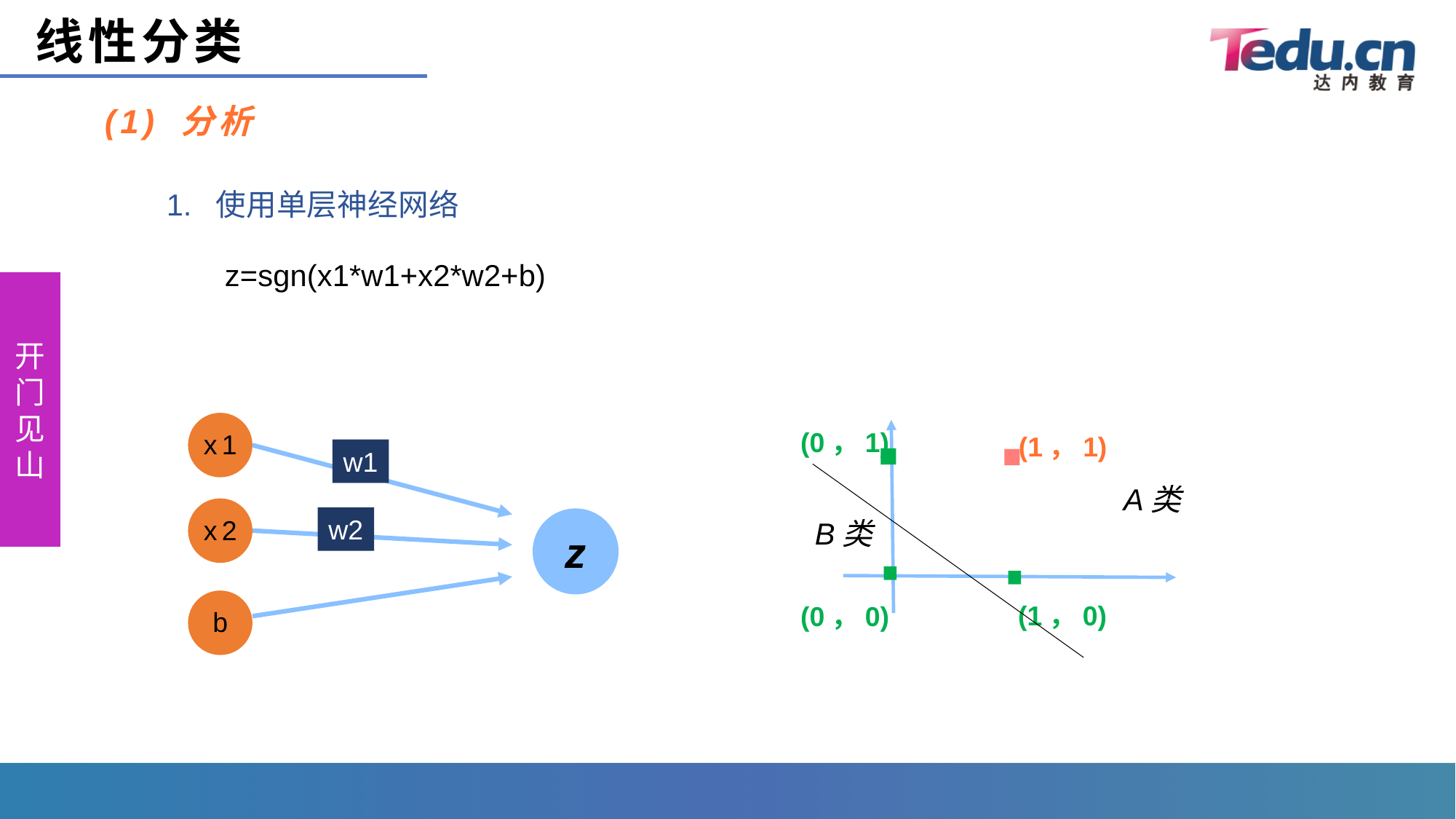

# 线性分类
(1) 分析
1.  使用单层神经网络
z=sgn(x1*w1+x2*w2+b)
·
·
(0，1)
(1，1)
·
·
(1，0)
(0，0)

x1
w1
A类
x2
w2
z
B类
b